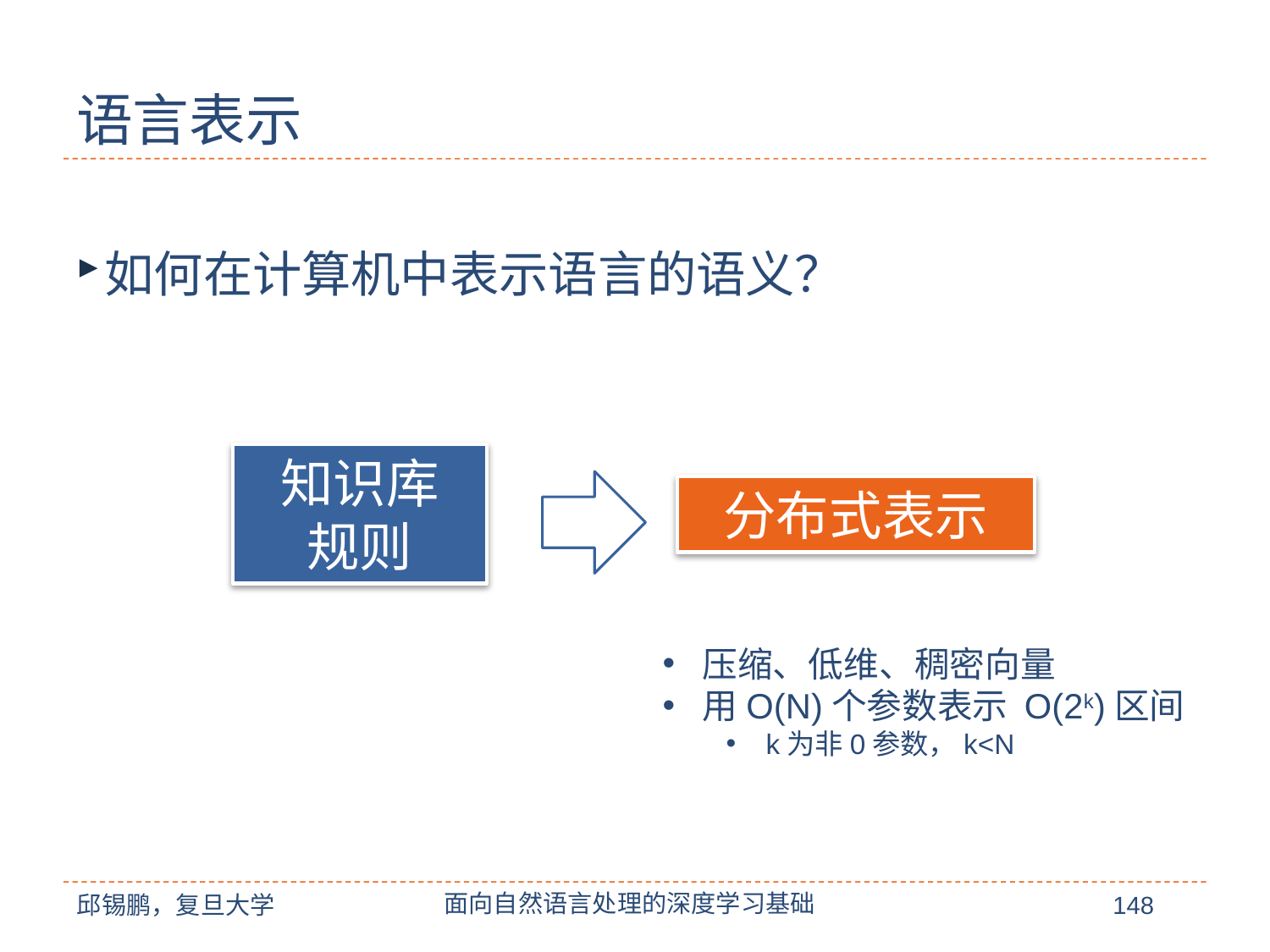

# 语言表示

如何在计算机中表示语言的语义？

知识库
规则

分布式表示

压缩、低维、稠密向量
用O(N)个参数表示 O(2k)区间
k为非0参数，k<N